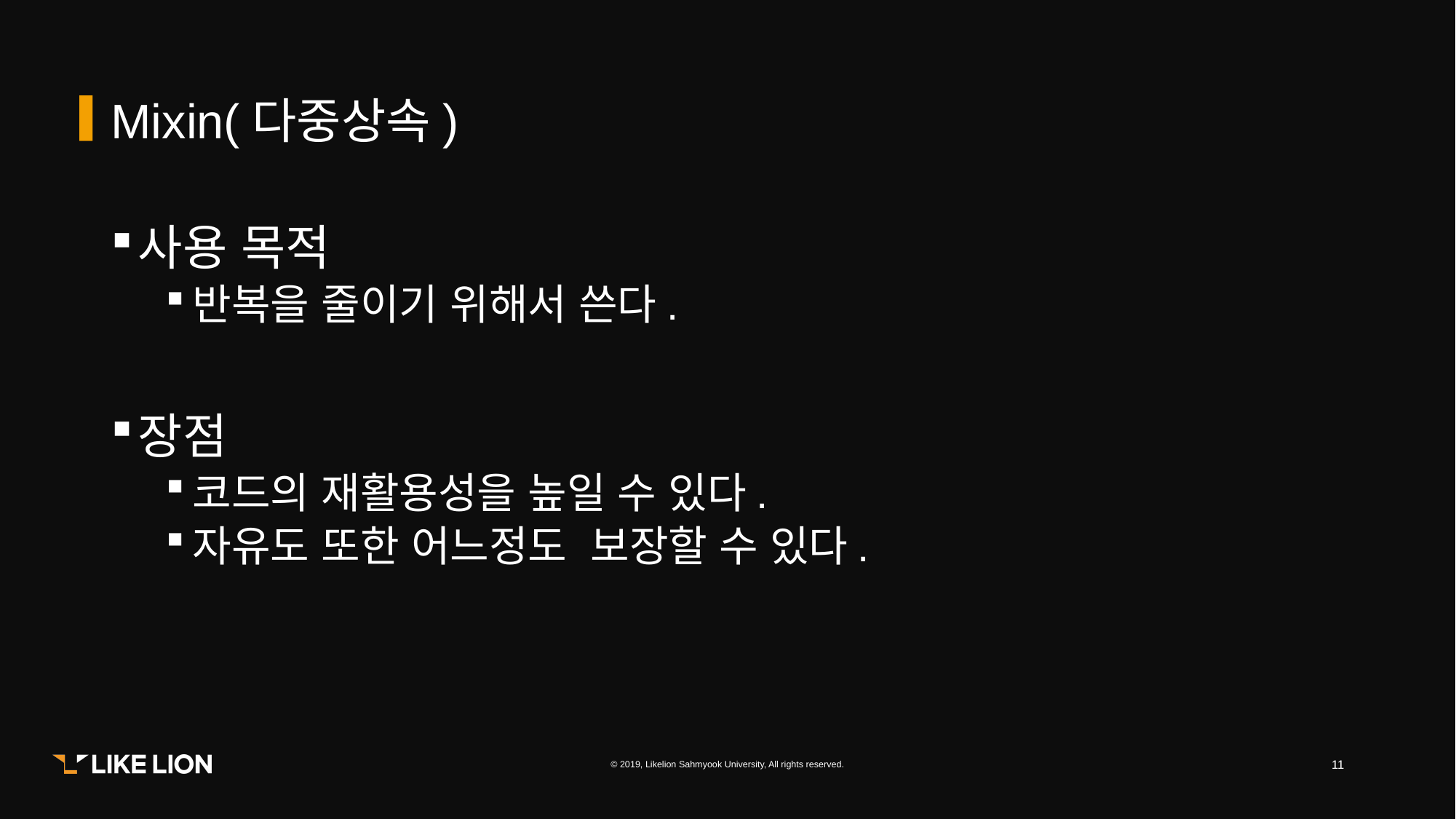

# Mixin(다중상속)
사용 목적
반복을 줄이기 위해서 쓴다.

장점
코드의 재활용성을 높일 수 있다.
자유도 또한 어느정도  보장할 수 있다.
11